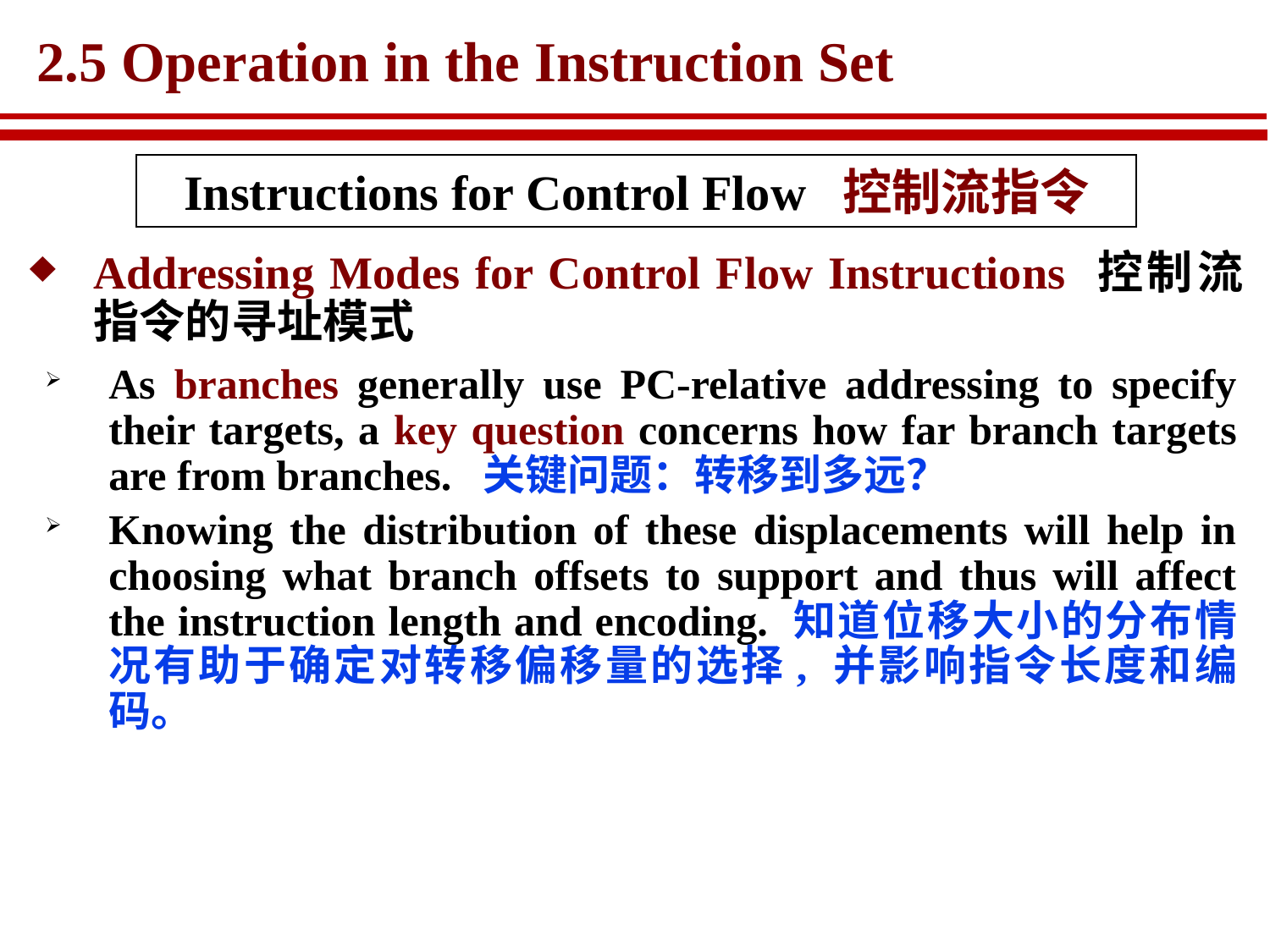

# 2.5 Operation in the Instruction Set
Instructions for Control Flow  控制流指令
Addressing Modes for Control Flow Instructions 控制流指令的寻址模式
As branches generally use PC-relative addressing to specify their targets, a key question concerns how far branch targets are from branches.  关键问题：转移到多远？
Knowing the distribution of these displacements will help in choosing what branch offsets to support and thus will affect the instruction length and encoding. 知道位移大小的分布情况有助于确定对转移偏移量的选择, 并影响指令长度和编码。